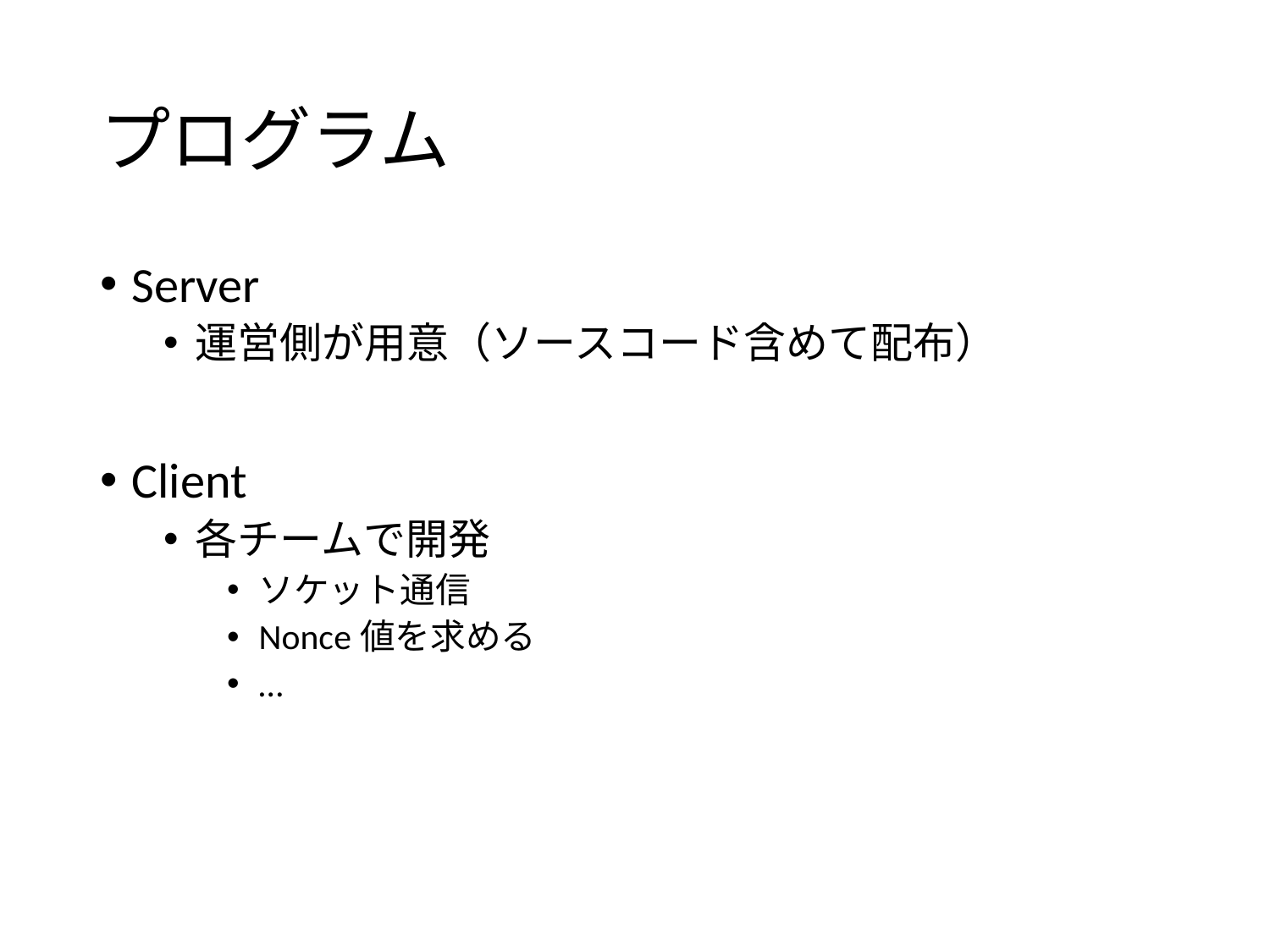

# プログラム
Server
運営側が用意（ソースコード含めて配布）

Client
各チームで開発
ソケット通信
Nonce値を求める
…